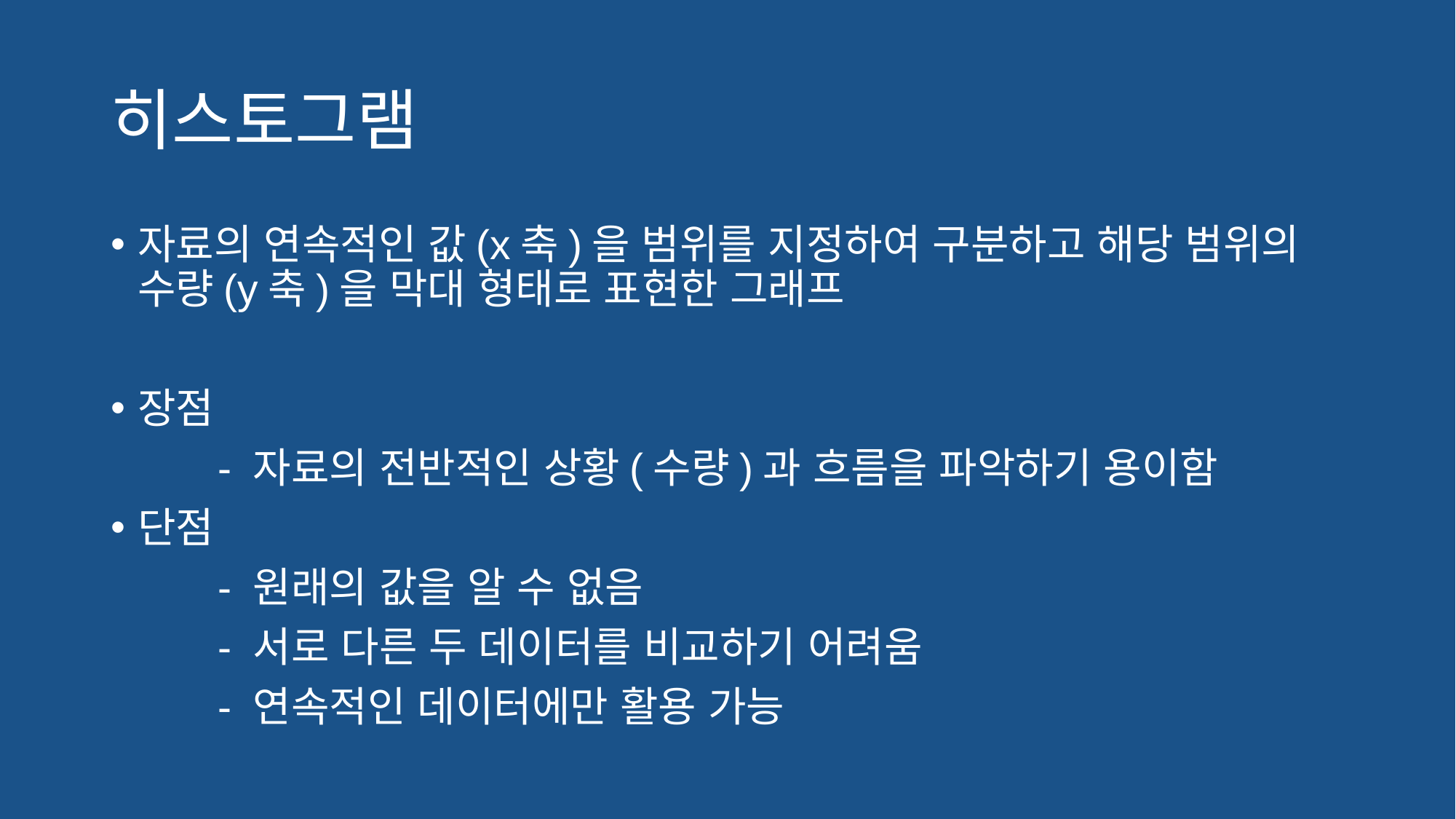

# 히스토그램
자료의 연속적인 값(x축)을 범위를 지정하여 구분하고 해당 범위의 수량(y축)을 막대 형태로 표현한 그래프

장점
	- 자료의 전반적인 상황(수량)과 흐름을 파악하기 용이함
단점
	- 원래의 값을 알 수 없음
	- 서로 다른 두 데이터를 비교하기 어려움
	- 연속적인 데이터에만 활용 가능